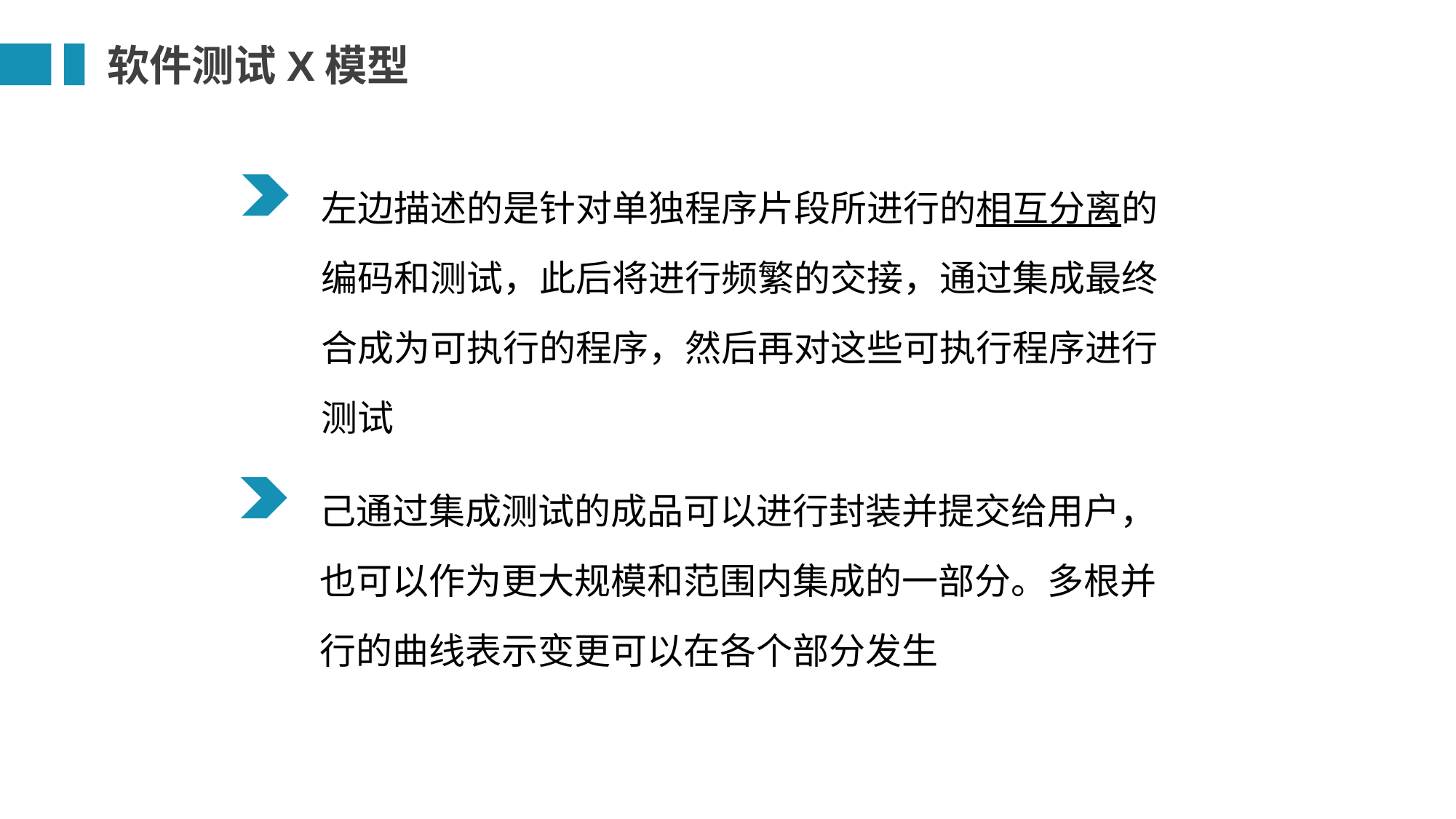

软件测试X模型

左边描述的是针对单独程序片段所进行的相互分离的编码和测试，此后将进行频繁的交接，通过集成最终合成为可执行的程序，然后再对这些可执行程序进行测试

己通过集成测试的成品可以进行封装并提交给用户，也可以作为更大规模和范围内集成的一部分。多根并行的曲线表示变更可以在各个部分发生

81